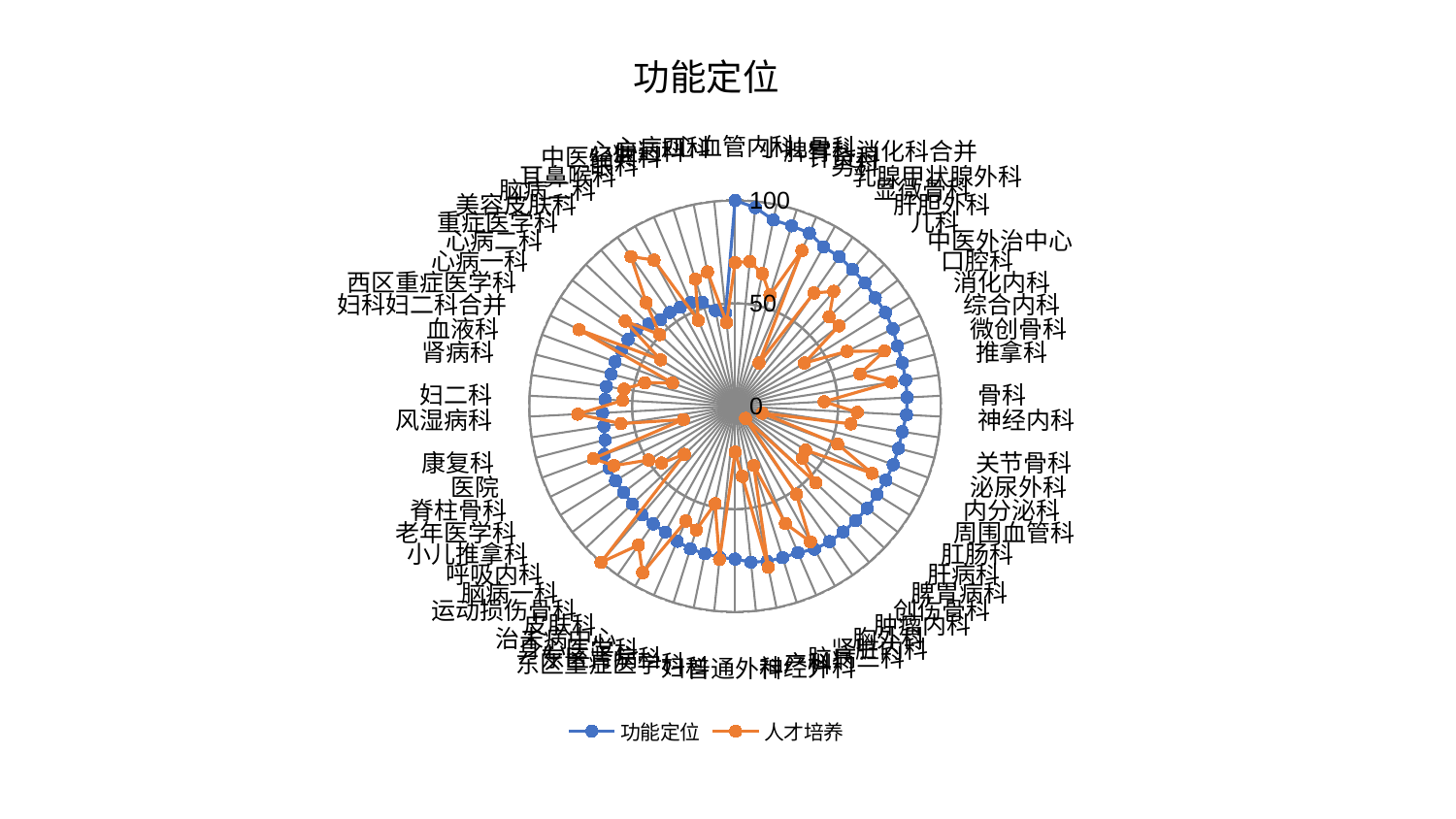

### Chart: 功能定位

| Category | 功能定位 | 人才培养 |
|---|---|---|
| 心血管内科 | 100.0 | 69.7469454334057 |
| 小儿骨科 | 96.97671237732213 | 70.70578621541068 |
| 脾胃科消化科合并 | 92.3746306906389 | 65.77560727000187 |
| 针灸科 | 91.82099518942248 | 56.55347664050843 |
| 男科 | 91.49262995513661 | 82.32592954484342 |
| 乳腺甲状腺外科 | 88.5971818128245 | 23.97993889009097 |
| 显微骨科 | 88.52034022486365 | 67.0189599548338 |
| 肝胆外科 | 87.5550829191276 | 73.54824564469418 |
| 儿科 | 87.03581503214872 | 63.031651050566225 |
| 中医外治中心 | 86.11568151351592 | 63.77708799424013 |
| 口腔科 | 86.0533164874183 | 39.68140624886607 |
| 消化内科 | 85.3784250667553 | 60.47152842943228 |
| 综合内科 | 84.1361398185474 | 77.33260861566555 |
| 微创骨科 | 83.96978436406168 | 62.66951527140844 |
| 推拿科 | 83.88363437525817 | 76.84509201358745 |
| 骨科 | 83.708894970494 | 43.345013649026114 |
| 神经内科 | 83.35626195216173 | 59.415827550791924 |
| 关节骨科 | 82.16041174376431 | 56.875613659659884 |
| 泌尿外科 | 81.96522307316519 | 13.620632943632973 |
| 内分泌科 | 81.90324448462874 | 53.15212279161498 |
| 周围血管科 | 81.59006581753052 | 74.09660195113834 |
| 肛肠科 | 81.13429302772376 | 40.38568840252045 |
| 肝病科 | 81.05442989459449 | 41.36800386020063 |
| 脾胃病科 | 80.77494340671723 | 54.0194192383765 |
| 创伤骨科 | 80.54209105983817 | 7.8148708887433855 |
| 肿瘤内科 | 80.1702415138217 | 52.07698883428909 |
| 胸外科 | 79.48256824338554 | 75.35268796967458 |
| 肾脏内科 | 77.44669860599953 | 62.070839468010995 |
| 脑病三科 | 77.13811280804057 | 30.223457891784843 |
| 产科 | 76.96734928466107 | 79.95874219970106 |
| 神经外科 | 76.17422456841533 | 34.281311456773615 |
| 普通外科 | 74.2664342034305 | 22.343445818035146 |
| 妇科 | 73.79527672934498 | 74.85853726316803 |
| 东区重症医学科 | 73.1342149667752 | 48.36044300090087 |
| 东区肾病科 | 72.64541280960914 | 63.07283672594848 |
| 身心医学科 | 71.40995302706847 | 60.73291009347497 |
| 治未病中心 | 69.97491275573738 | 92.52996495383408 |
| 皮肤科 | 69.6720133548261 | 82.23421925644767 |
| 运动损伤骨科 | 69.5080309796427 | 100.0 |
| 脑病一科 | 68.89532307422901 | 33.98087552032711 |
| 呼吸内科 | 68.45708811862053 | 45.136008218821864 |
| 小儿推拿科 | 68.41470474780634 | 49.450107635853726 |
| 老年医学科 | 68.22628512549268 | 65.6286669532042 |
| 脊柱骨科 | 67.84371328662807 | 73.439932013332 |
| 医院 | 65.23992355176058 | 25.91132429325104 |
| 康复科 | 64.46907145499473 | 56.07334262907949 |
| 风湿病科 | 64.45250457714204 | 76.53967428208806 |
| 妇二科 | 63.267689732025936 | 54.75904500254621 |
| 肾病科 | 63.25503105018138 | 54.5746824082322 |
| 血液科 | 62.18750010881732 | 45.37024726452492 |
| 妇科妇二科合并 | 62.15404714434603 | 32.40677236983045 |
| 西区重症医学科 | 61.578334890920395 | 84.4486167161522 |
| 心病一科 | 61.30515672043612 | 42.584506149095326 |
| 心病二科 | 60.534860239696314 | 67.5775470447799 |
| 重症医学科 | 57.886470862567585 | 50.471602612345066 |
| 美容皮肤科 | 55.488531168131715 | 66.34132188396653 |
| 脑病二科 | 55.46780830838314 | 88.52684492441004 |
| 耳鼻喉科 | 54.96067937608678 | 81.20675369238947 |
| 眼科 | 54.76350284691904 | 45.41898305608352 |
| 中医经典科 | 52.91538376320905 | 64.71057733573925 |
| 心病三科 | 47.48895476532149 | 66.6255223288422 |
| 心病四科 | 45.52475183557194 | 40.90041069310255 |
33